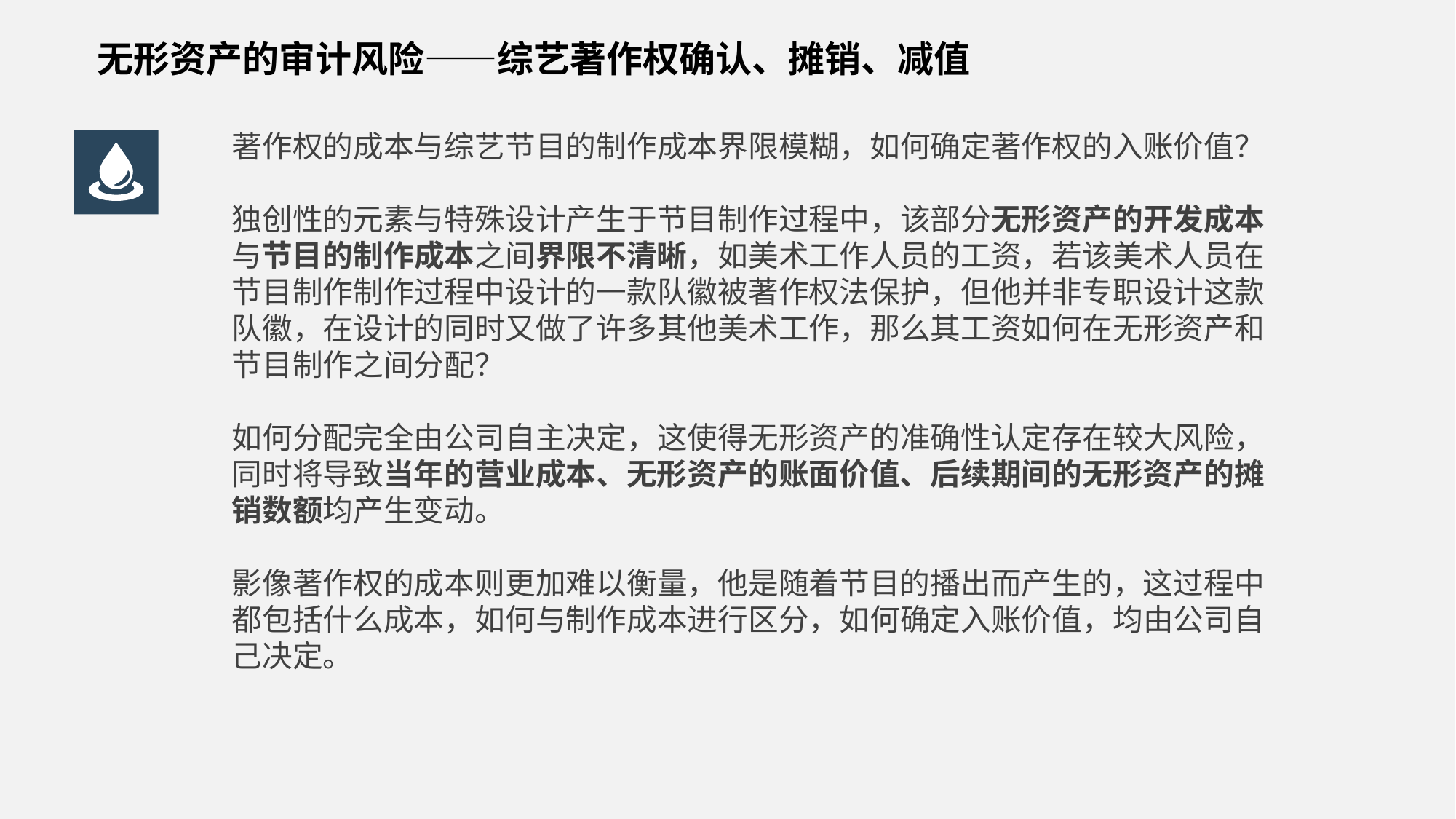

无形资产的审计风险——综艺著作权确认、摊销、减值
著作权的成本与综艺节目的制作成本界限模糊，如何确定著作权的入账价值？

独创性的元素与特殊设计产生于节目制作过程中，该部分无形资产的开发成本与节目的制作成本之间界限不清晰，如美术工作人员的工资，若该美术人员在节目制作制作过程中设计的一款队徽被著作权法保护，但他并非专职设计这款队徽，在设计的同时又做了许多其他美术工作，那么其工资如何在无形资产和节目制作之间分配？

如何分配完全由公司自主决定，这使得无形资产的准确性认定存在较大风险，同时将导致当年的营业成本、无形资产的账面价值、后续期间的无形资产的摊销数额均产生变动。

影像著作权的成本则更加难以衡量，他是随着节目的播出而产生的，这过程中都包括什么成本，如何与制作成本进行区分，如何确定入账价值，均由公司自己决定。